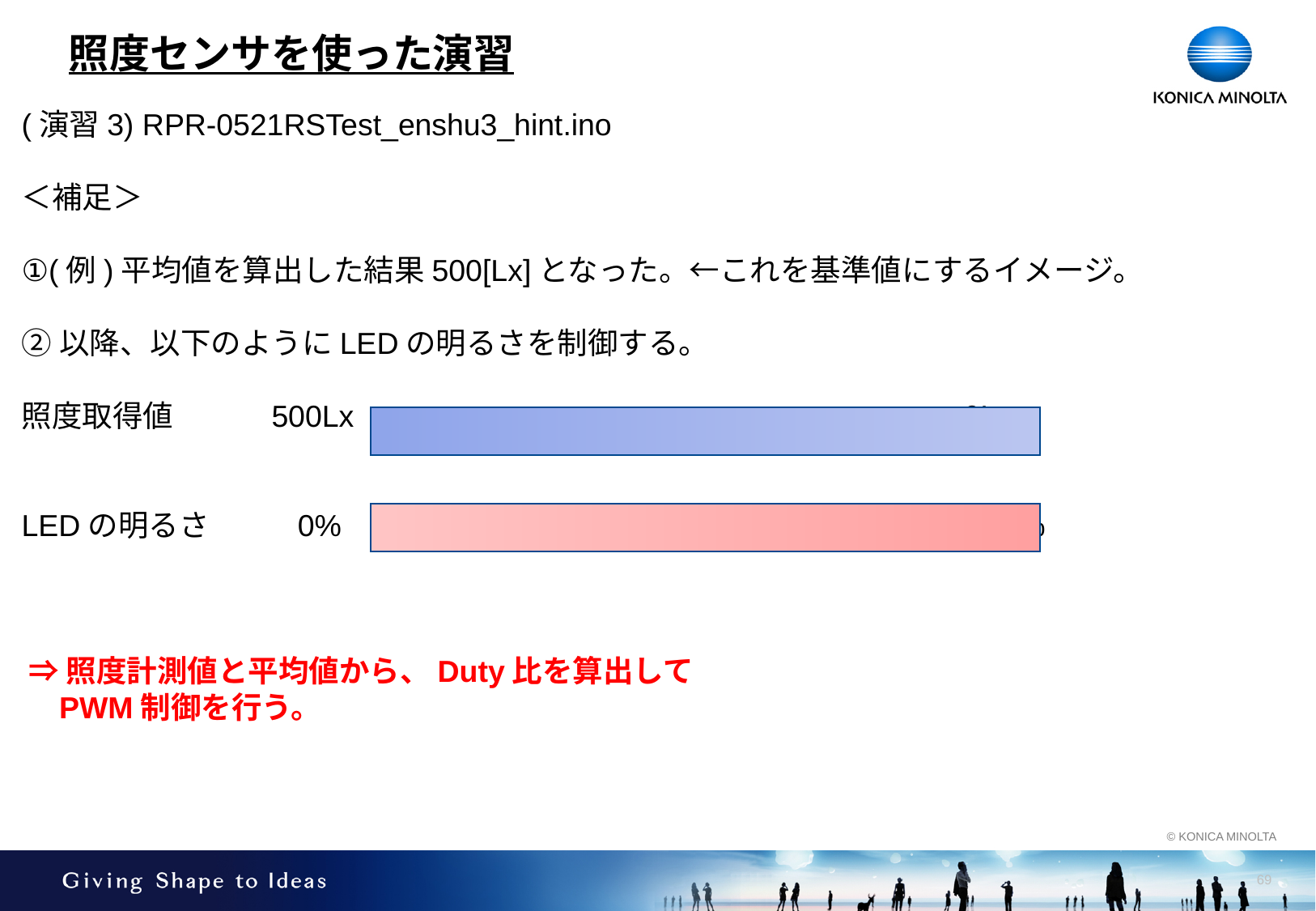

# 照度センサを使った演習
(演習3) RPR-0521RSTest_enshu3_hint.ino

＜補足＞

①(例)平均値を算出した結果500[Lx]となった。←これを基準値にするイメージ。

②以降、以下のようにLEDの明るさを制御する。

照度取得値　　　500Lx                                                                        0Lx

LEDの明るさ　　   0%                                                                          100%

 ⇒照度計測値と平均値から、Duty比を算出して
　PWM制御を行う。

69